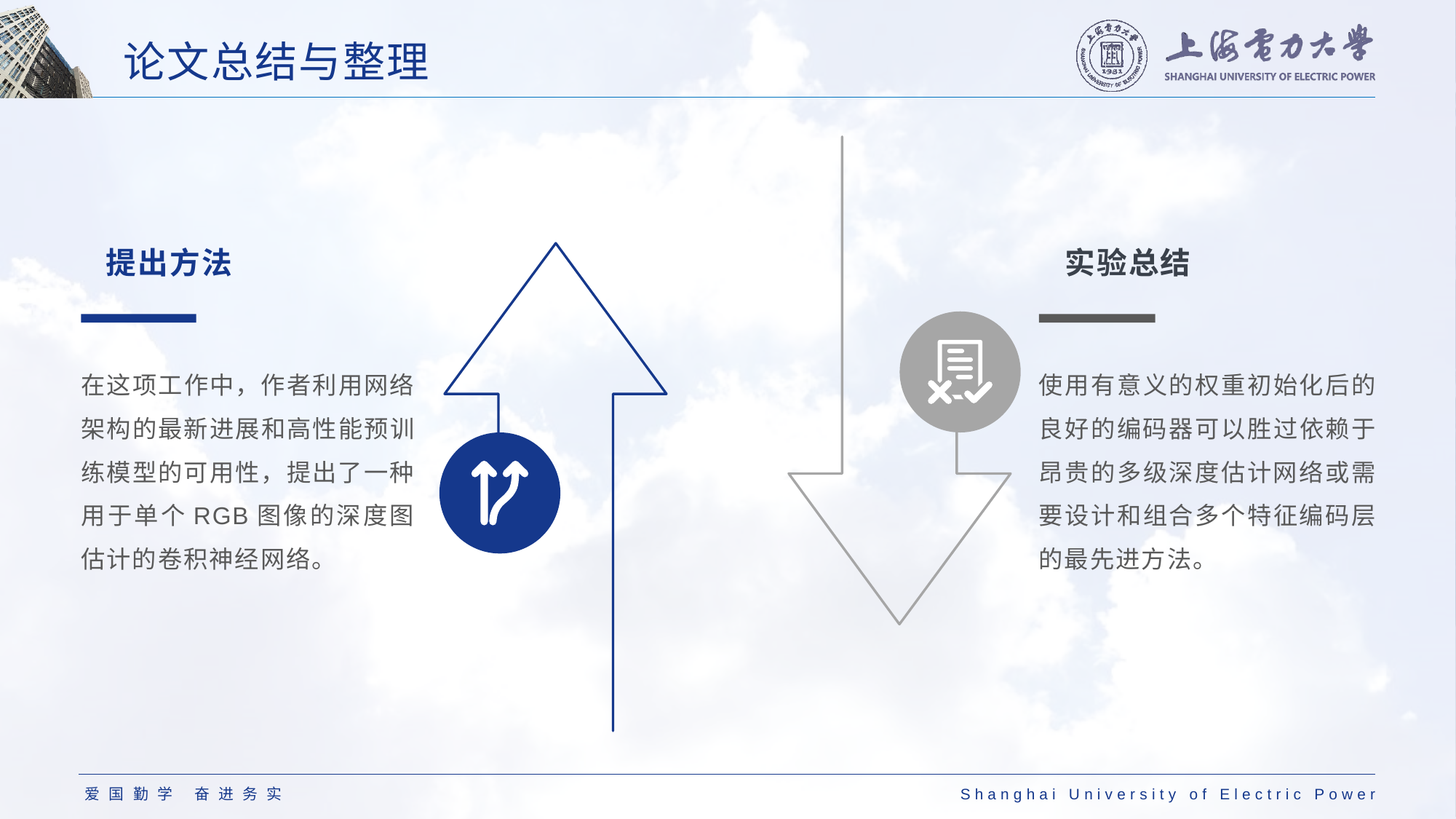

# 论文总结与整理

提出方法

在这项工作中，作者利用网络架构的最新进展和高性能预训练模型的可用性，提出了一种用于单个RGB图像的深度图估计的卷积神经网络。
实验总结

使用有意义的权重初始化后的良好的编码器可以胜过依赖于昂贵的多级深度估计网络或需要设计和组合多个特征编码层的最先进方法。